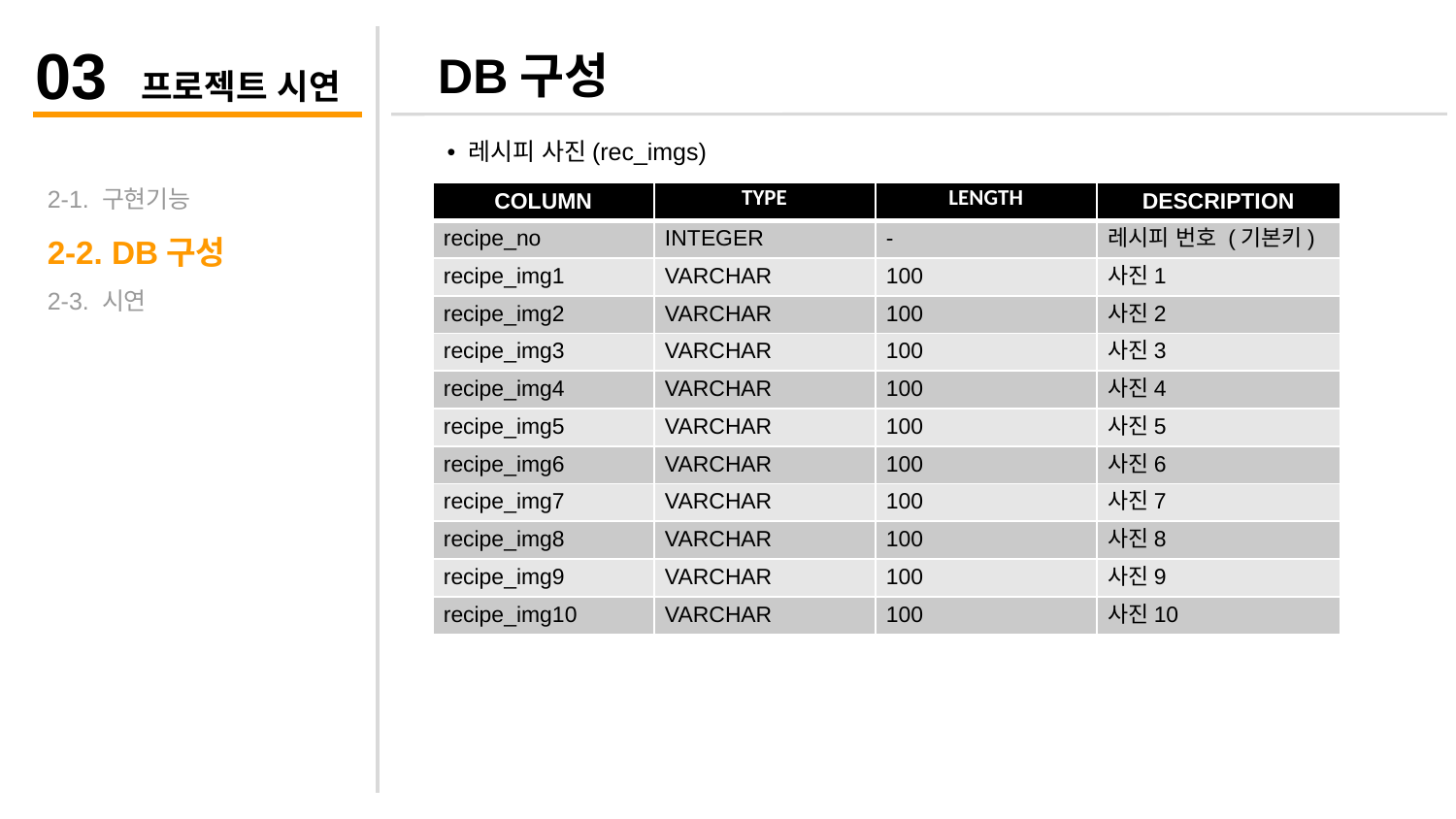

03 프로젝트 시연
DB구성
• 레시피 사진(rec_imgs)
2-1. 구현기능
2-2. DB구성
2-3. 시연
| COLUMN | TYPE | LENGTH | DESCRIPTION |
| --- | --- | --- | --- |
| recipe\_no | INTEGER | - | 레시피 번호 (기본키) |
| recipe\_img1 | VARCHAR | 100 | 사진1 |
| recipe\_img2 | VARCHAR | 100 | 사진2 |
| recipe\_img3 | VARCHAR | 100 | 사진3 |
| recipe\_img4 | VARCHAR | 100 | 사진4 |
| recipe\_img5 | VARCHAR | 100 | 사진5 |
| recipe\_img6 | VARCHAR | 100 | 사진6 |
| recipe\_img7 | VARCHAR | 100 | 사진7 |
| recipe\_img8 | VARCHAR | 100 | 사진8 |
| recipe\_img9 | VARCHAR | 100 | 사진9 |
| recipe\_img10 | VARCHAR | 100 | 사진10 |